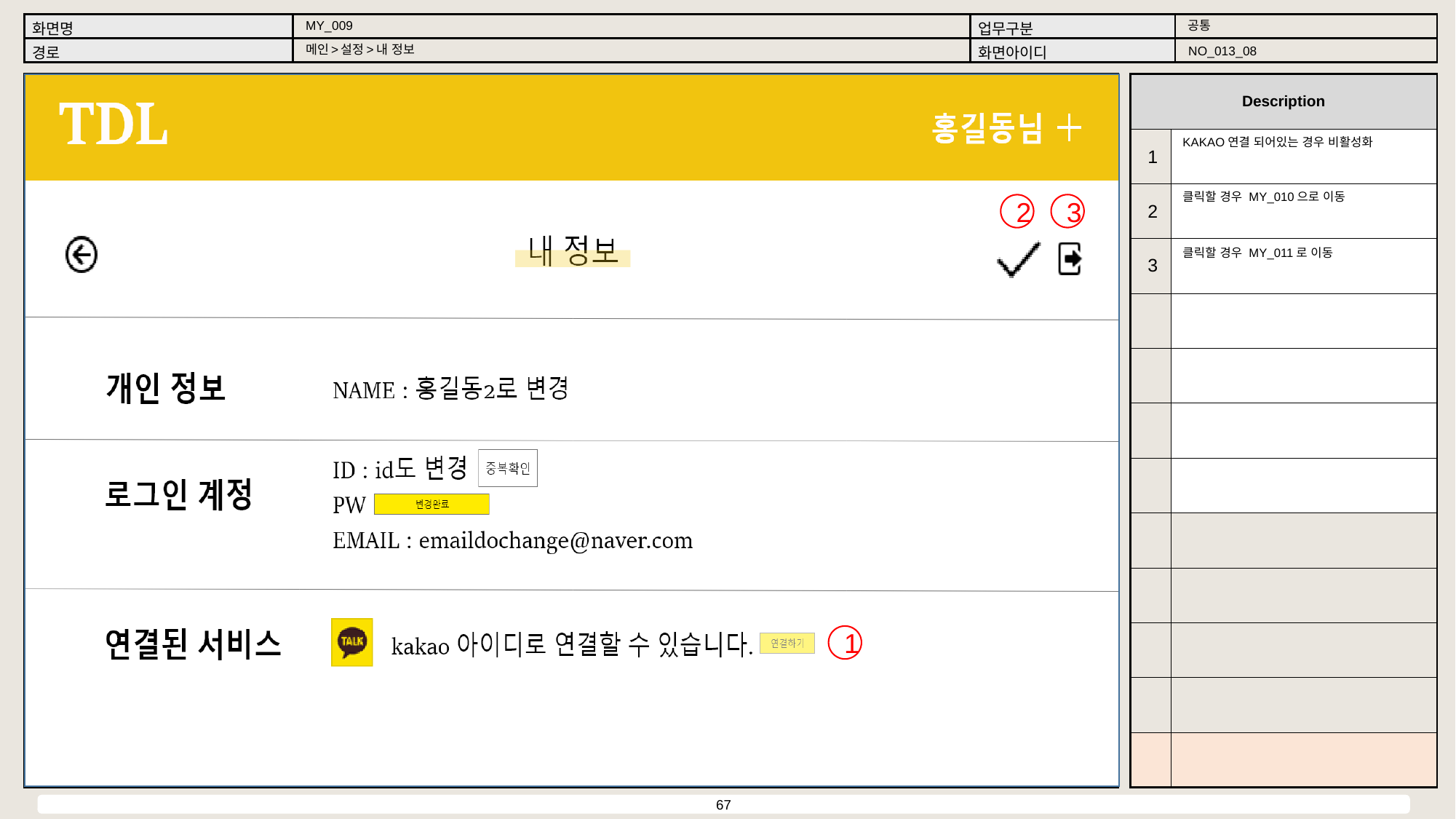

공통
MY_009
메인>설정>내 정보
NO_013_08

KAKAO연결 되어있는 경우 비활성화
1
클릭할 경우 MY_010으로 이동
3
2
2

클릭할 경우 MY_011로 이동
3
1